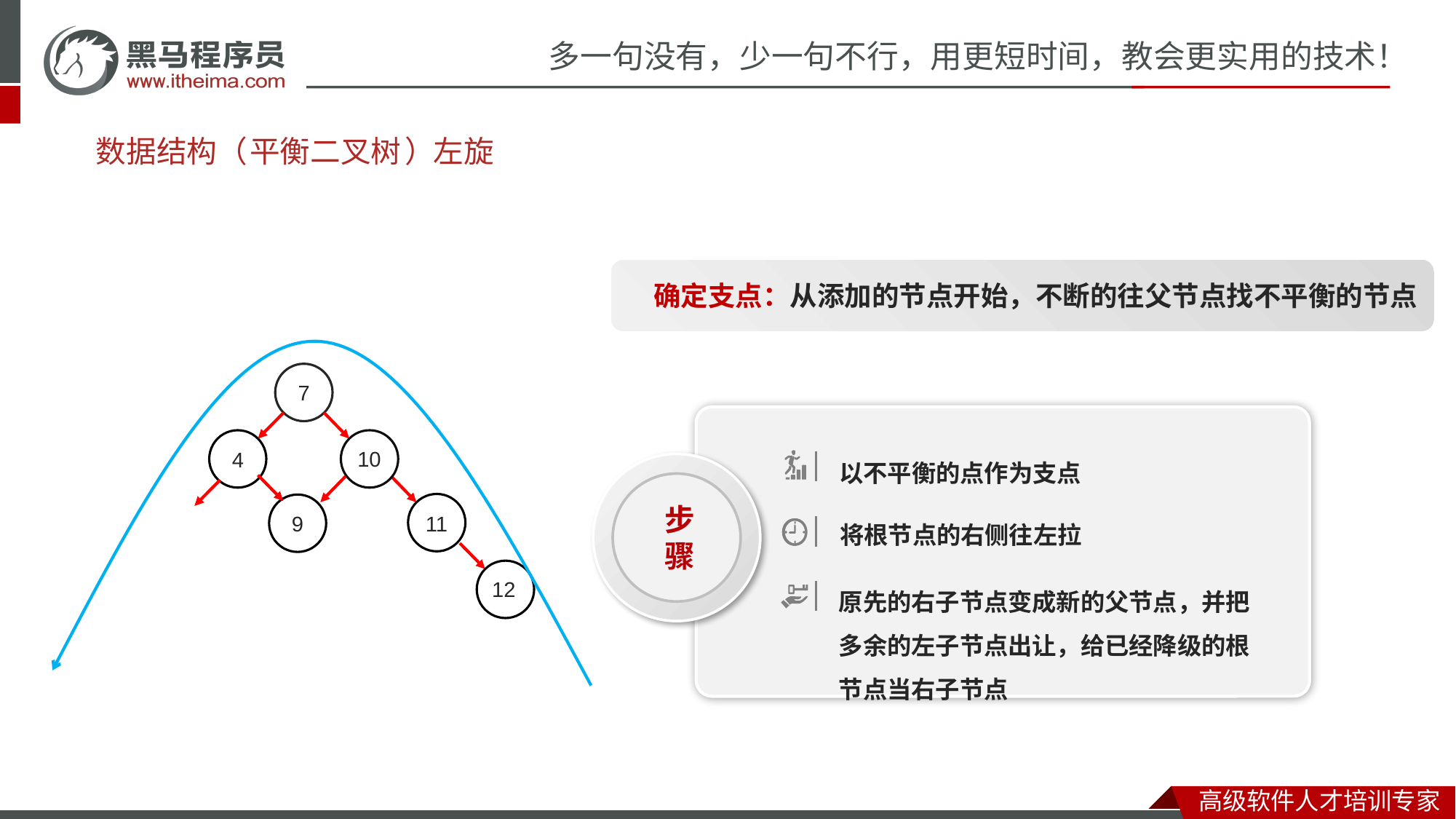

# 数据结构（
平衡
二叉
树
）
左旋

确定支点：从添加的节点开始，不断的往父节点找不平衡的节点

7

4

10
以不平衡的点作为支点

步骤

11
9
将根节点的右侧往左拉

12
原先的右子节点变成新的父节点，并把多余的左子节点出让，给已经降级的根节点当右子节点